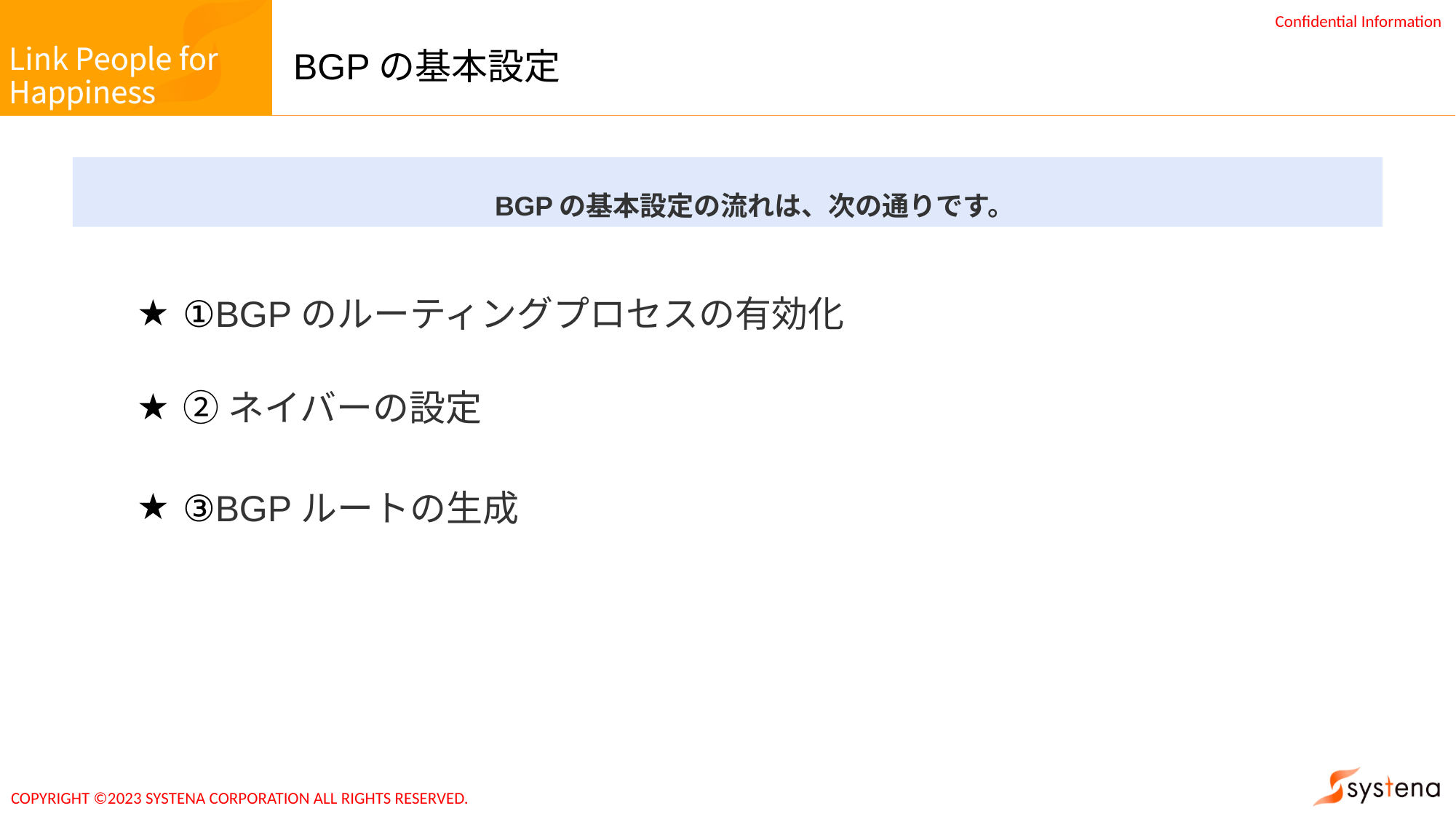

# BGPの基本設定
BGPの基本設定の流れは、次の通りです。
①BGPのルーティングプロセスの有効化
②ネイバーの設定
③BGPルートの生成